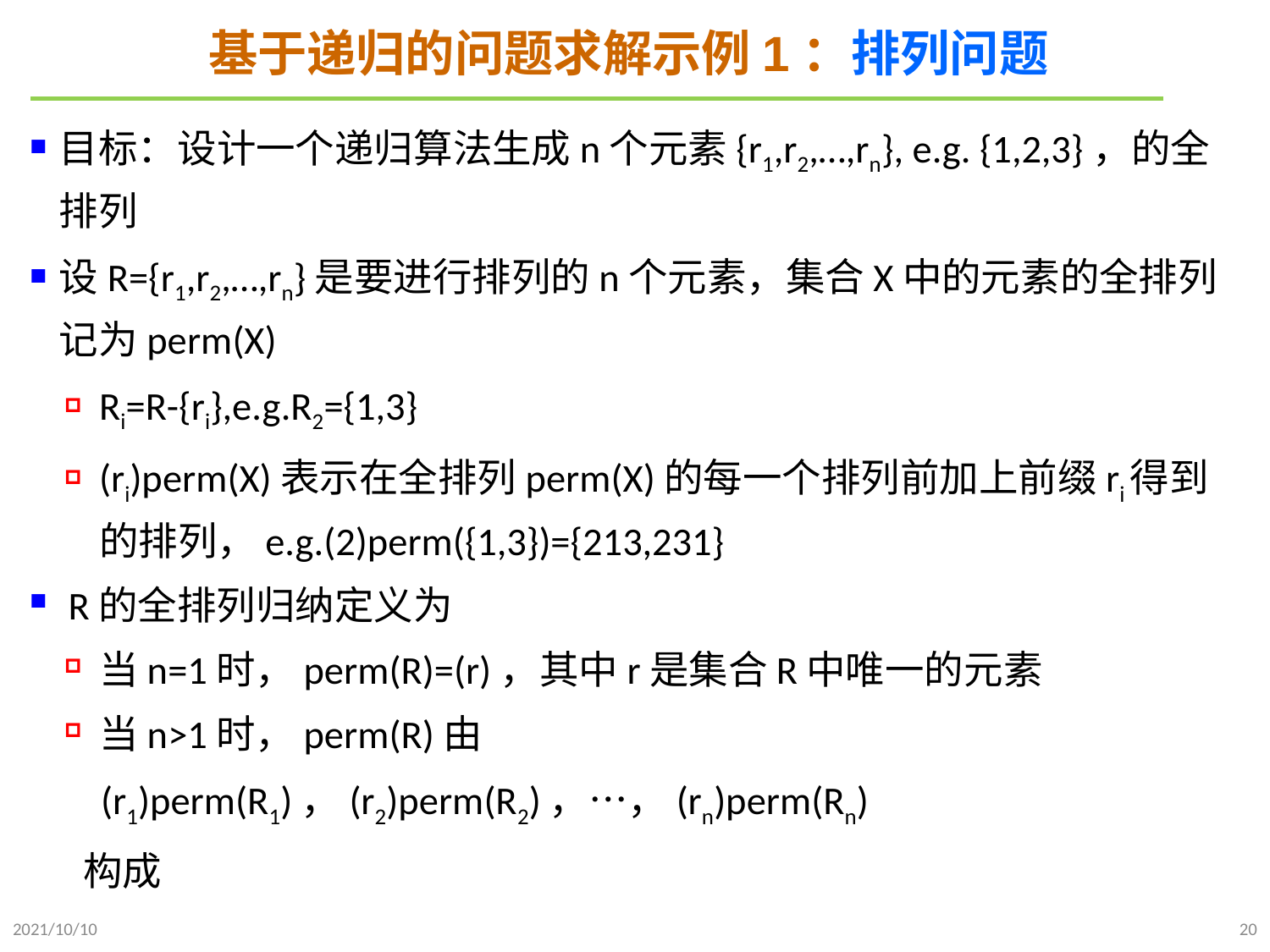

# 基于递归的问题求解示例1：排列问题
目标：设计一个递归算法生成n个元素{r1,r2,…,rn}, e.g. {1,2,3}，的全排列
设R={r1,r2,…,rn}是要进行排列的n个元素，集合X中的元素的全排列记为perm(X)
Ri=R-{ri},e.g.R2={1,3}
(ri)perm(X)表示在全排列perm(X)的每一个排列前加上前缀ri得到的排列，e.g.(2)perm({1,3})={213,231}
 R的全排列归纳定义为
当n=1时，perm(R)=(r)，其中r是集合R中唯一的元素
当n>1时，perm(R)由
        (r1)perm(R1)，(r2)perm(R2)，…，(rn)perm(Rn)
     构成

2021/10/10
20